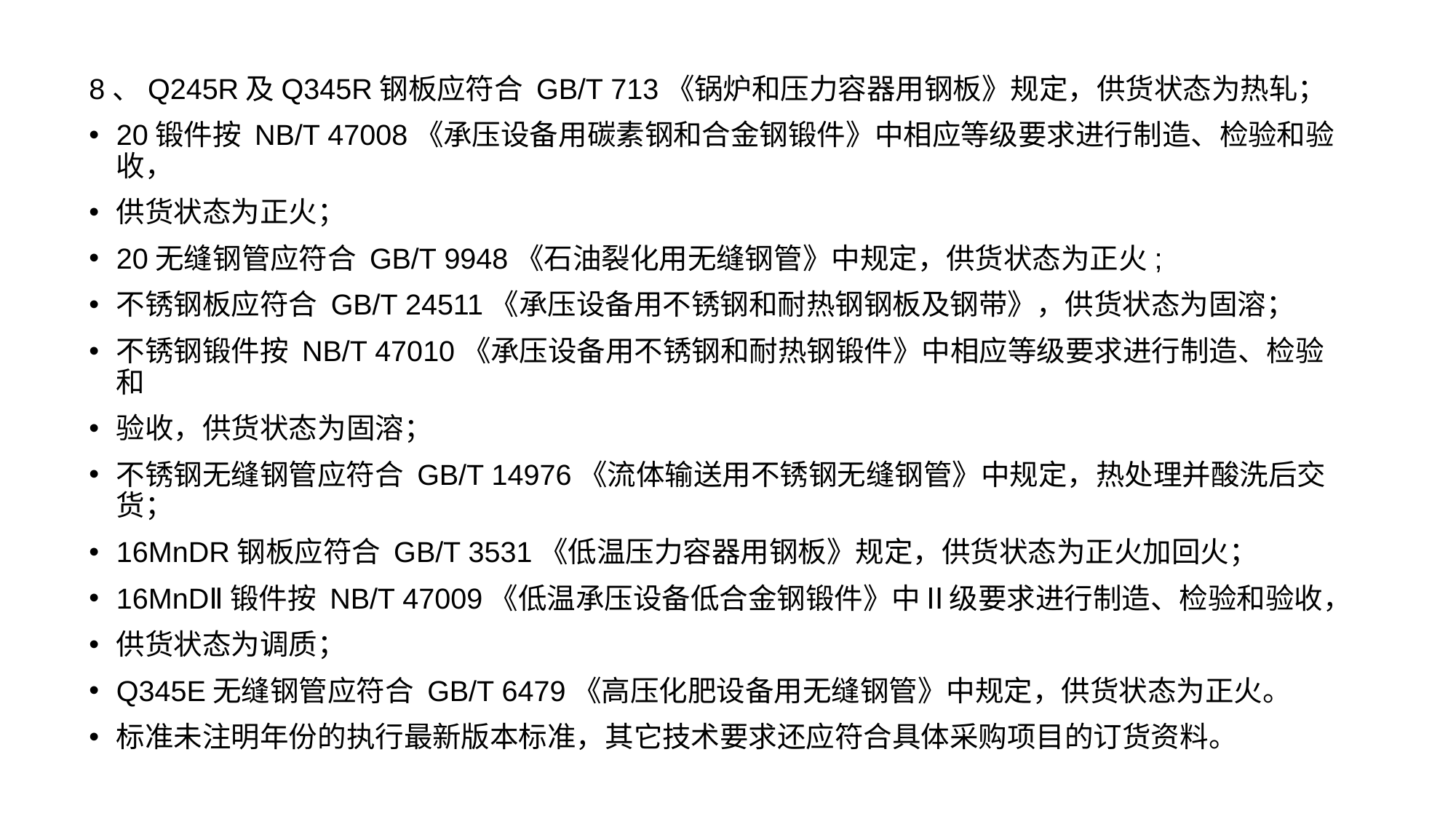

8、Q245R及Q345R钢板应符合 GB/T 713《锅炉和压力容器用钢板》规定，供货状态为热轧；
20锻件按 NB/T 47008《承压设备用碳素钢和合金钢锻件》中相应等级要求进行制造、检验和验收，
供货状态为正火；
20无缝钢管应符合 GB/T 9948《石油裂化用无缝钢管》中规定，供货状态为正火;
不锈钢板应符合 GB/T 24511《承压设备用不锈钢和耐热钢钢板及钢带》，供货状态为固溶；
不锈钢锻件按 NB/T 47010《承压设备用不锈钢和耐热钢锻件》中相应等级要求进行制造、检验和
验收，供货状态为固溶；
不锈钢无缝钢管应符合 GB/T 14976《流体输送用不锈钢无缝钢管》中规定，热处理并酸洗后交货；
16MnDR钢板应符合 GB/T 3531《低温压力容器用钢板》规定，供货状态为正火加回火；
16MnDⅡ锻件按 NB/T 47009《低温承压设备低合金钢锻件》中Ⅱ级要求进行制造、检验和验收，
供货状态为调质；
Q345E无缝钢管应符合 GB/T 6479《高压化肥设备用无缝钢管》中规定，供货状态为正火。
标准未注明年份的执行最新版本标准，其它技术要求还应符合具体采购项目的订货资料。